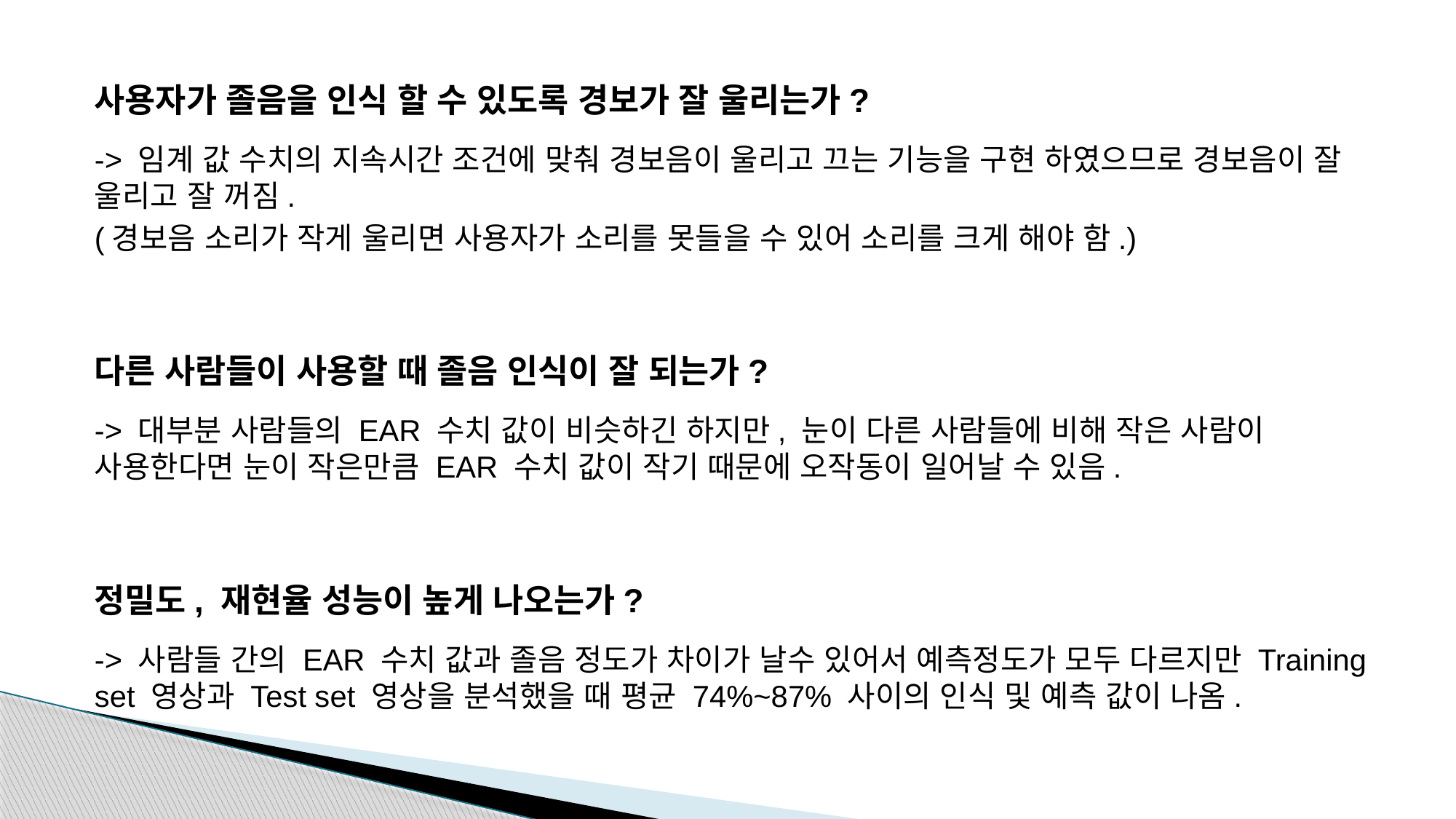

사용자가 졸음을 인식 할 수 있도록 경보가 잘 울리는가?

-> 임계 값 수치의 지속시간 조건에 맞춰 경보음이 울리고 끄는 기능을 구현 하였으므로 경보음이 잘 울리고 잘 꺼짐.
(경보음 소리가 작게 울리면 사용자가 소리를 못들을 수 있어 소리를 크게 해야 함.)

다른 사람들이 사용할 때 졸음 인식이 잘 되는가?

-> 대부분 사람들의 EAR 수치 값이 비슷하긴 하지만, 눈이 다른 사람들에 비해 작은 사람이 사용한다면 눈이 작은만큼 EAR 수치 값이 작기 때문에 오작동이 일어날 수 있음.

정밀도, 재현율 성능이 높게 나오는가?

-> 사람들 간의 EAR 수치 값과 졸음 정도가 차이가 날수 있어서 예측정도가 모두 다르지만 Training set 영상과 Test set 영상을 분석했을 때 평균 74%~87% 사이의 인식 및 예측 값이 나옴.